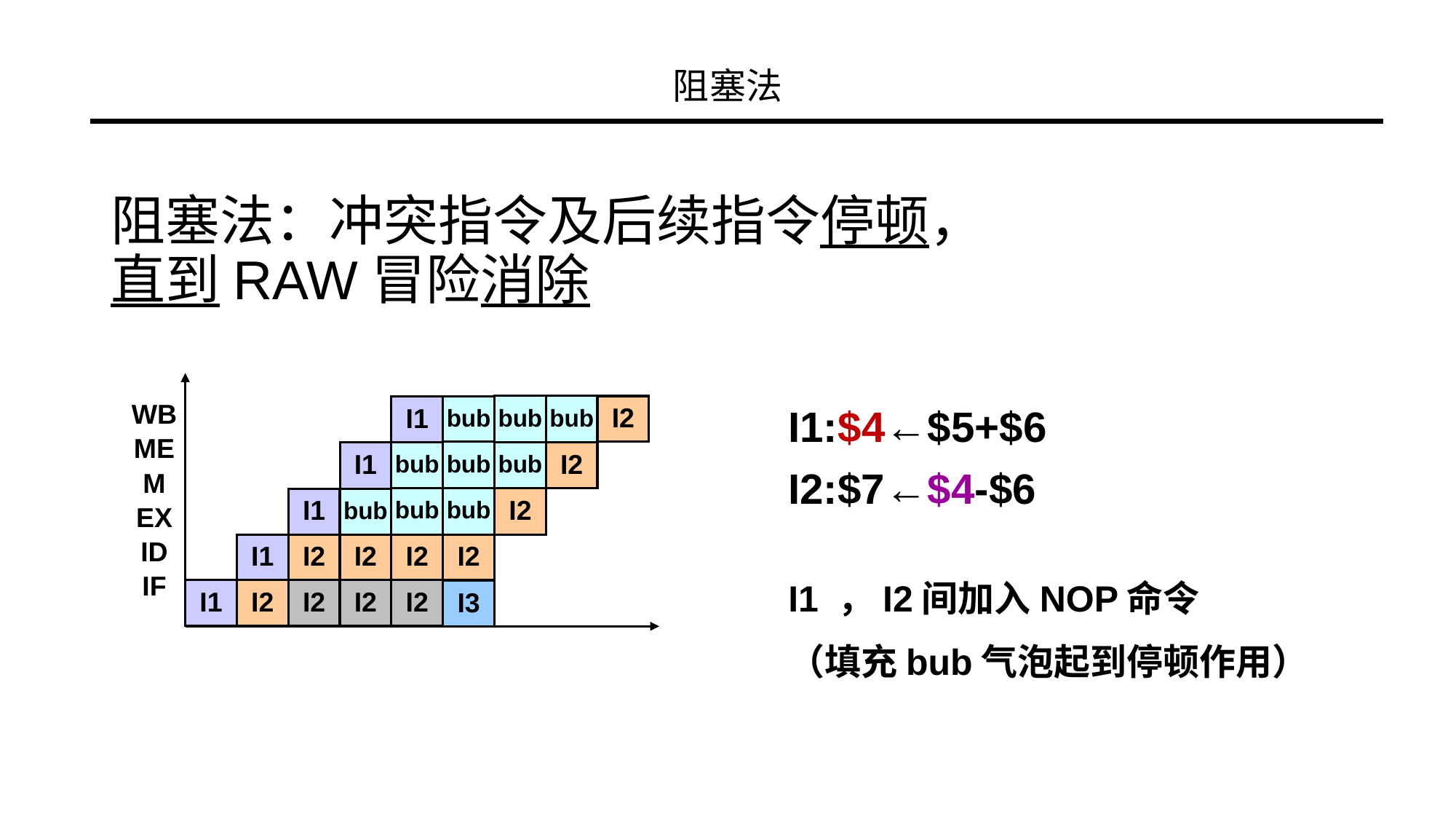

阻塞法
# 阻塞法：冲突指令及后续指令停顿， 直到RAW冒险消除
WB
MEM
EX
ID
IF
bub
bub
I2
I1
bub
bub
bub
I1
bub
I2
bub
bub
I2
I1
bub
I1
I2
I2
I2
I2
I1
I2
I2
I2
I2
I3
I1:$4←$5+$6
I2:$7←$4-$6

I1 ，I2间加入NOP命令
（填充bub气泡起到停顿作用）